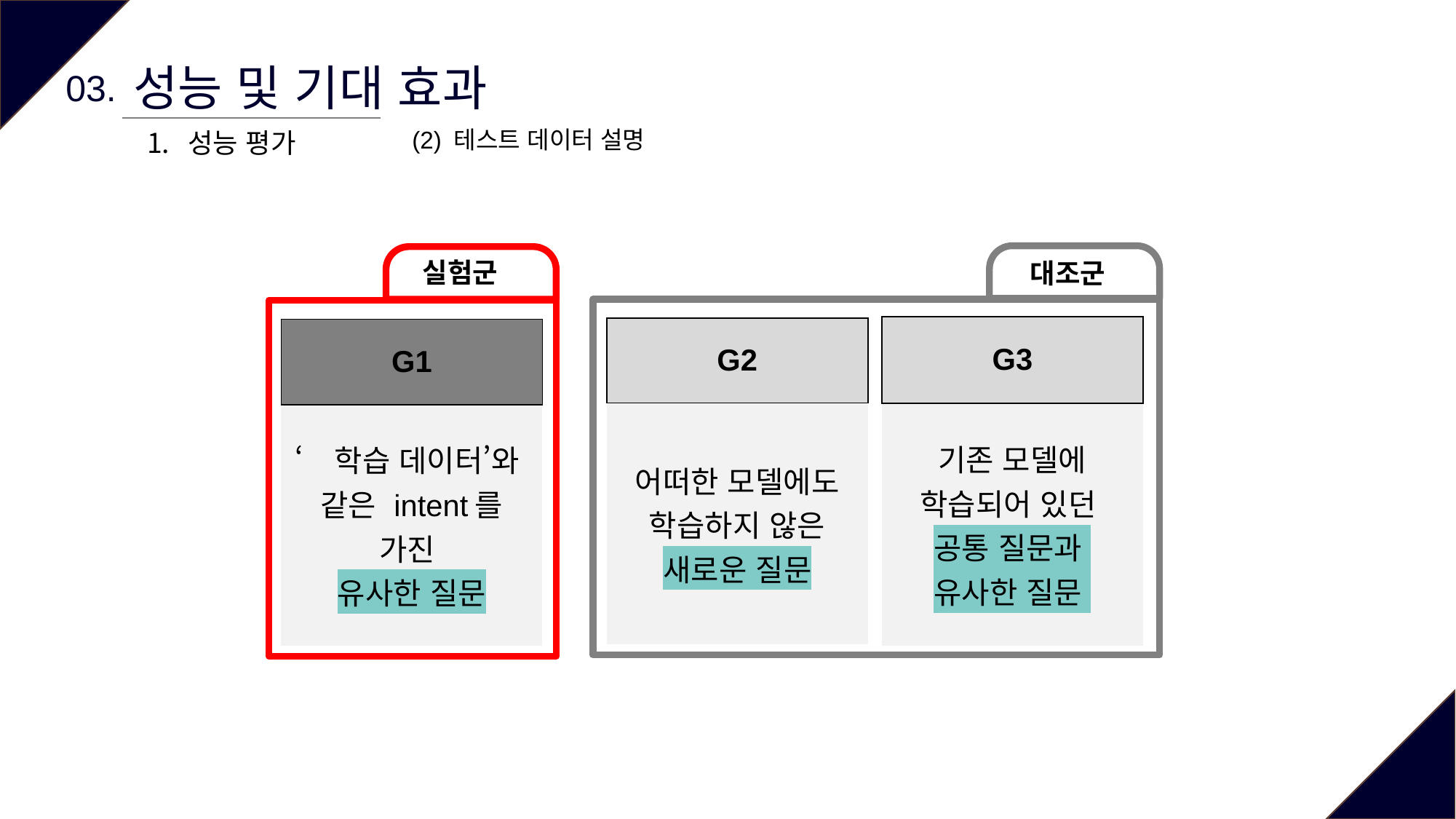

성능 및 기대 효과
03.

(2) 테스트 데이터 설명

성능 평가

실험군
대조군

| G3 |
| --- |
| 기존 모델에 학습되어 있던 공통 질문과 유사한 질문 |
| G2 |
| --- |
| 어떠한 모델에도 학습하지 않은 새로운 질문 |
| G1 |
| --- |
| ‘학습 데이터’와 같은 intent를 가진 유사한 질문 |